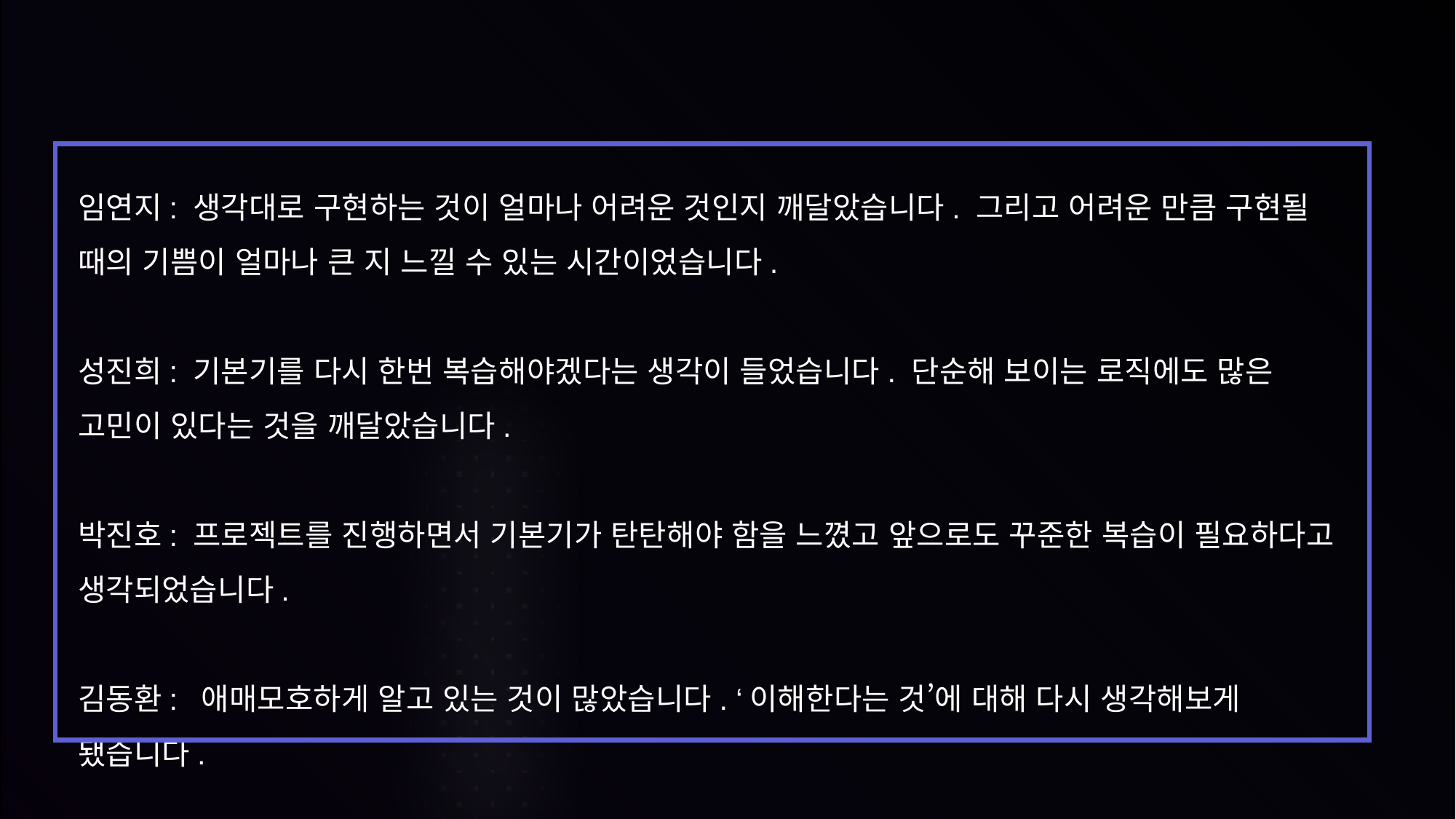

7. 후기

임연지: 생각대로 구현하는 것이 얼마나 어려운 것인지 깨달았습니다. 그리고 어려운 만큼 구현될 때의 기쁨이 얼마나 큰 지 느낄 수 있는 시간이었습니다.
성진희: 기본기를 다시 한번 복습해야겠다는 생각이 들었습니다. 단순해 보이는 로직에도 많은 고민이 있다는 것을 깨달았습니다.
박진호: 프로젝트를 진행하면서 기본기가 탄탄해야 함을 느꼈고 앞으로도 꾸준한 복습이 필요하다고 생각되었습니다.
김동환:  애매모호하게 알고 있는 것이 많았습니다. ‘이해한다는 것’에 대해 다시 생각해보게 됐습니다.